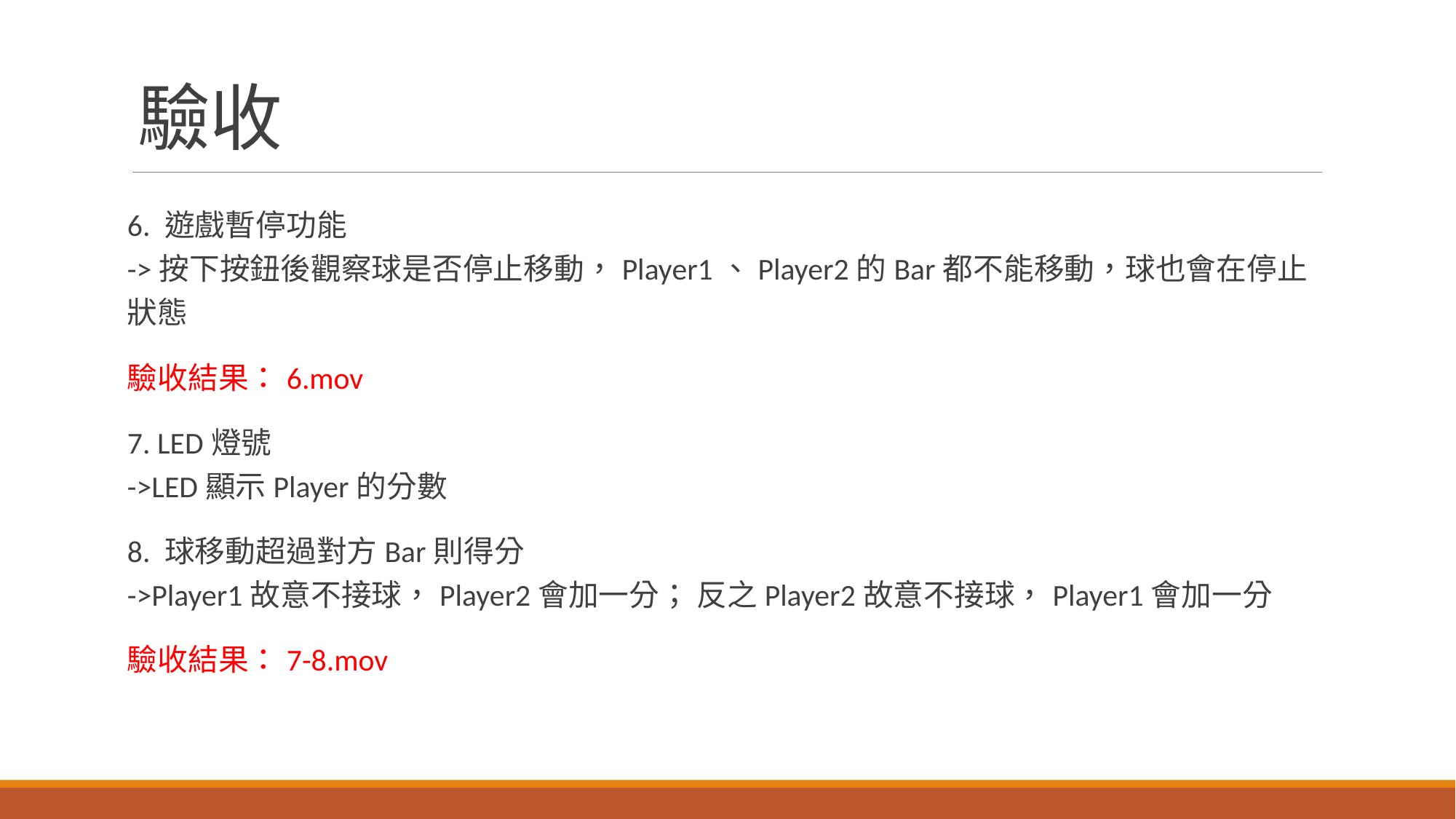

# 驗收
6. 遊戲暫停功能
->按下按鈕後觀察球是否停止移動，Player1、Player2的Bar都不能移動，球也會在停止狀態
驗收結果：6.mov
7. LED燈號
->LED顯示Player的分數
8. 球移動超過對方Bar則得分
->Player1故意不接球，Player2會加一分； 反之Player2故意不接球，Player1會加一分
驗收結果：7-8.mov